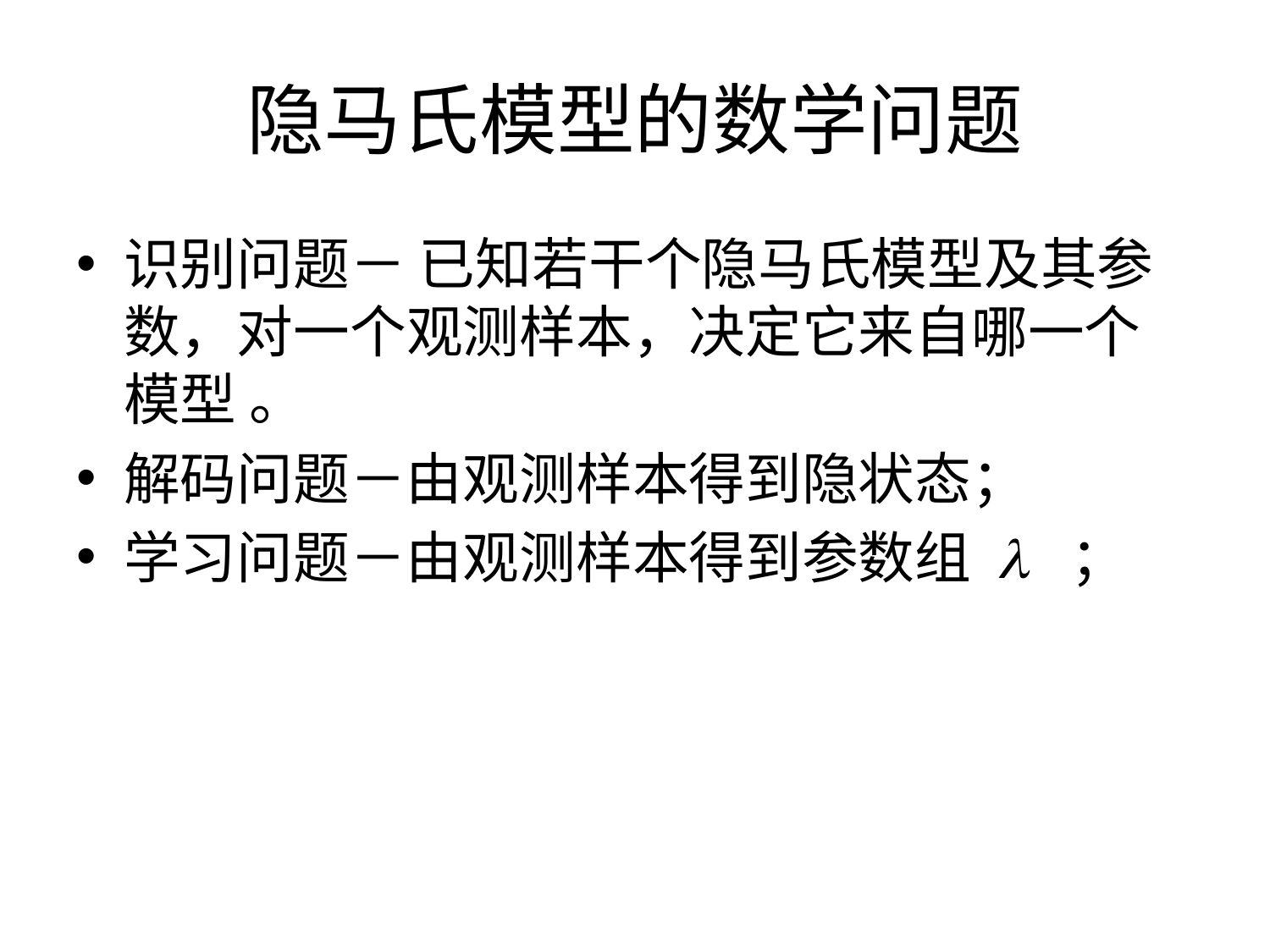

# 隐马氏模型的数学问题
识别问题－ 已知若干个隐马氏模型及其参数，对一个观测样本，决定它来自哪一个模型 。
解码问题－由观测样本得到隐状态；
学习问题－由观测样本得到参数组 λ ；